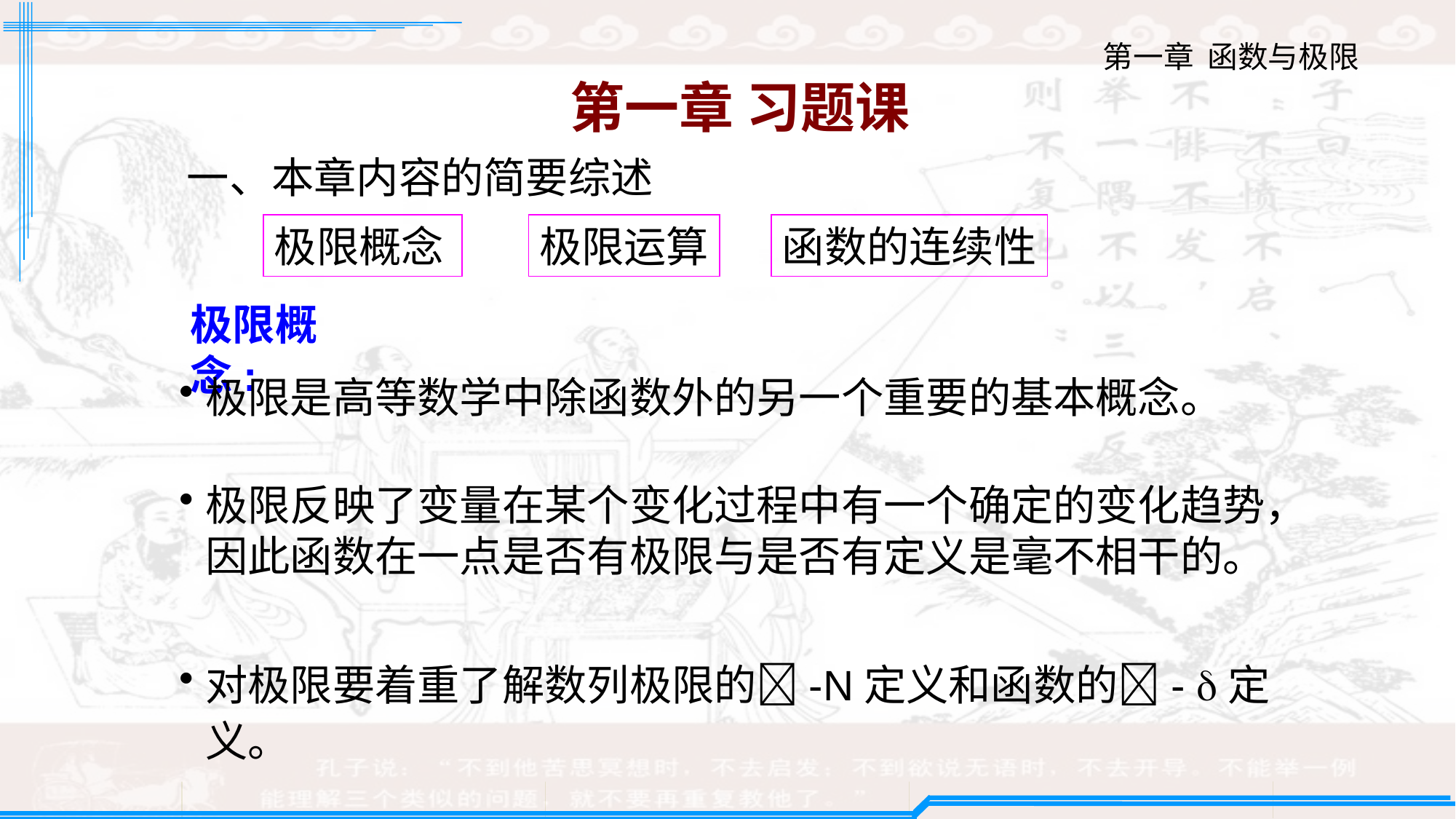

第一章 习题课
一、本章内容的简要综述
极限概念
极限运算
函数的连续性
极限概念:
极限是高等数学中除函数外的另一个重要的基本概念。
极限反映了变量在某个变化过程中有一个确定的变化趋势，因此函数在一点是否有极限与是否有定义是毫不相干的。
对极限要着重了解数列极限的ε-N定义和函数的ε- δ定义。